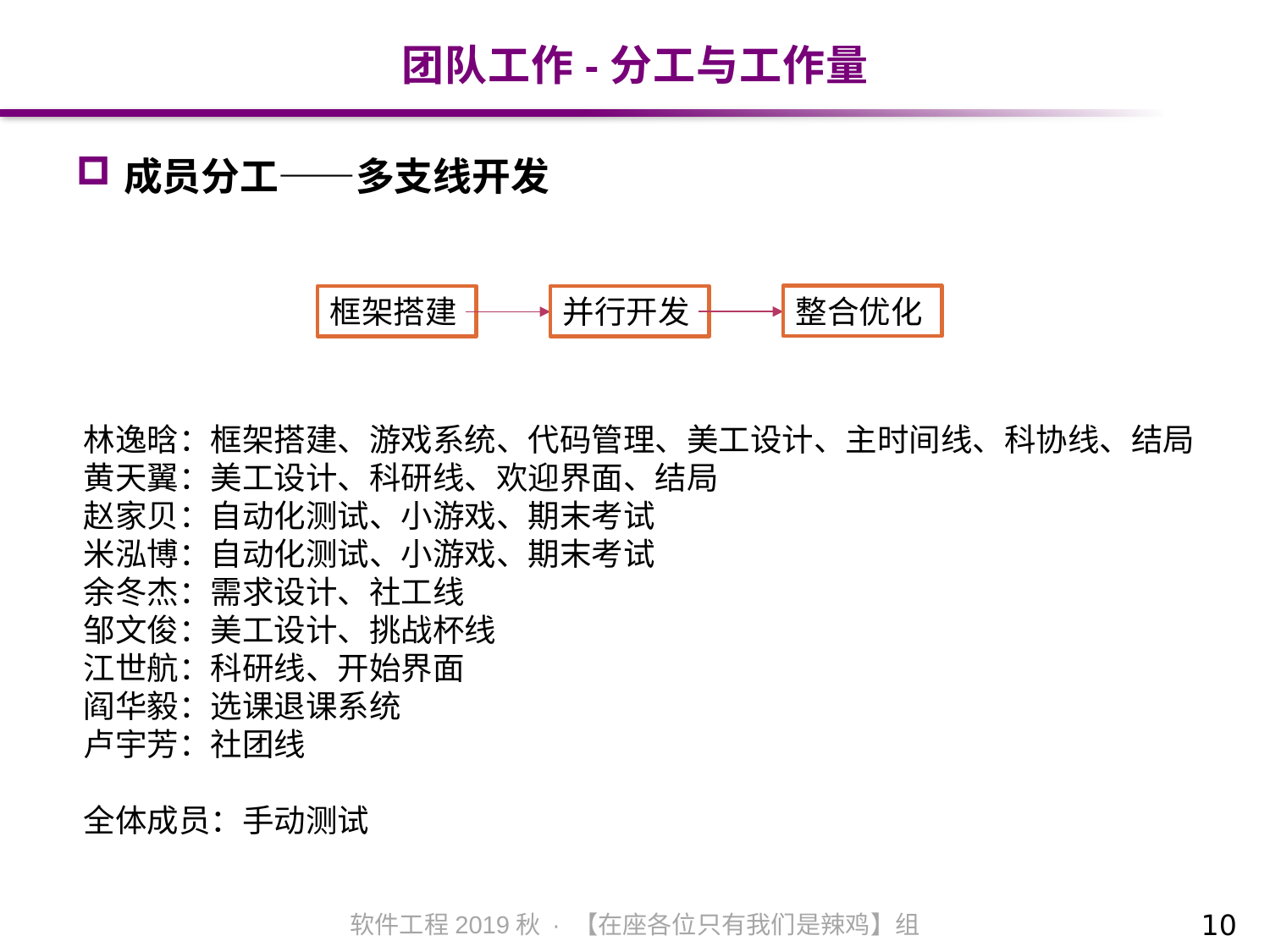

# 团队工作-分工与工作量
成员分工——多支线开发
整合优化
框架搭建
并行开发
林逸晗：框架搭建、游戏系统、代码管理、美工设计、主时间线、科协线、结局
黄天翼：美工设计、科研线、欢迎界面、结局
赵家贝：自动化测试、小游戏、期末考试
米泓博：自动化测试、小游戏、期末考试
余冬杰：需求设计、社工线
邹文俊：美工设计、挑战杯线
江世航：科研线、开始界面
阎华毅：选课退课系统
卢宇芳：社团线

全体成员：手动测试
10